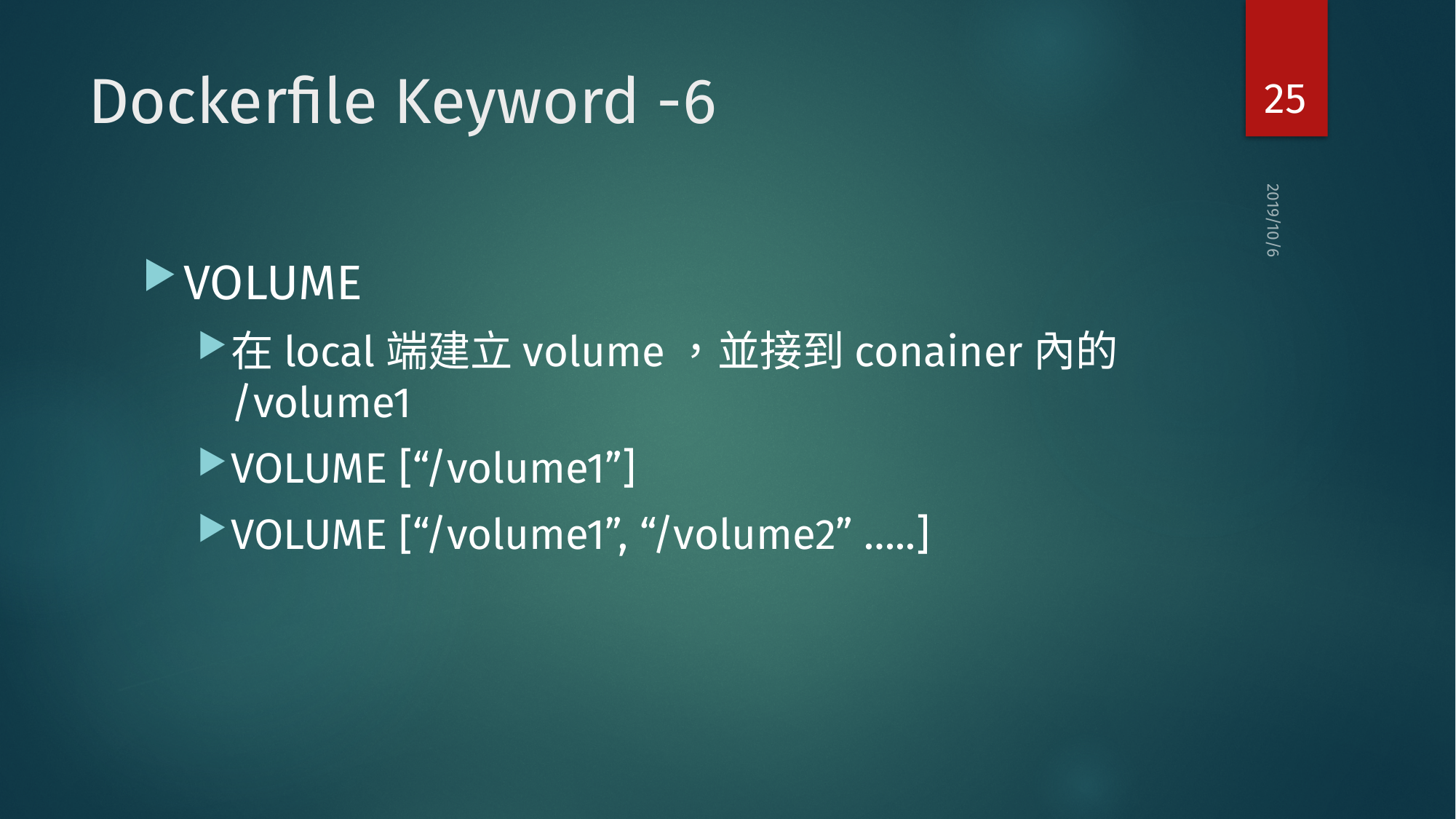

25
# Dockerfile Keyword -6
2019/10/6
VOLUME
在local端建立volume，並接到conainer內的 /volume1
VOLUME [“/volume1”]
VOLUME [“/volume1”, “/volume2” …..]